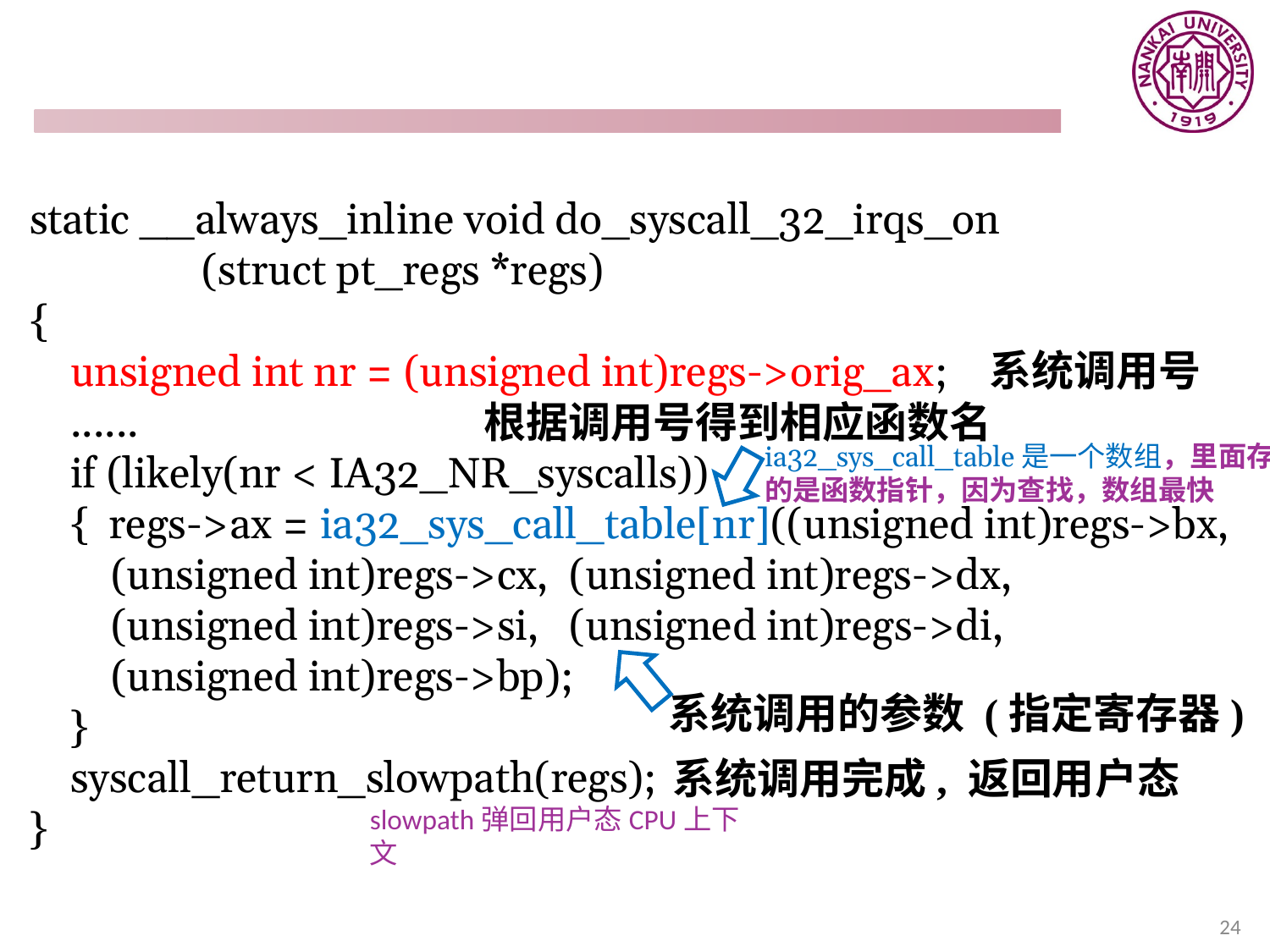

#
static __always_inline void do_syscall_32_irqs_on
                 (struct pt_regs *regs)
{
    unsigned int nr = (unsigned int)regs->orig_ax;   系统调用号
    ......
    if (likely(nr < IA32_NR_syscalls))
    {  regs->ax = ia32_sys_call_table[nr]((unsigned int)regs->bx,
        (unsigned int)regs->cx,  (unsigned int)regs->dx,
        (unsigned int)regs->si,   (unsigned int)regs->di,
        (unsigned int)regs->bp);
    }
    syscall_return_slowpath(regs);
}

根据调用号得到相应函数名

系统调用的参数 (指定寄存器)
系统调用完成, 返回用户态
ia32_sys_call_table是一个数组，里面存的是函数指针，因为查找，数组最快
slowpath弹回用户态CPU上下文
24